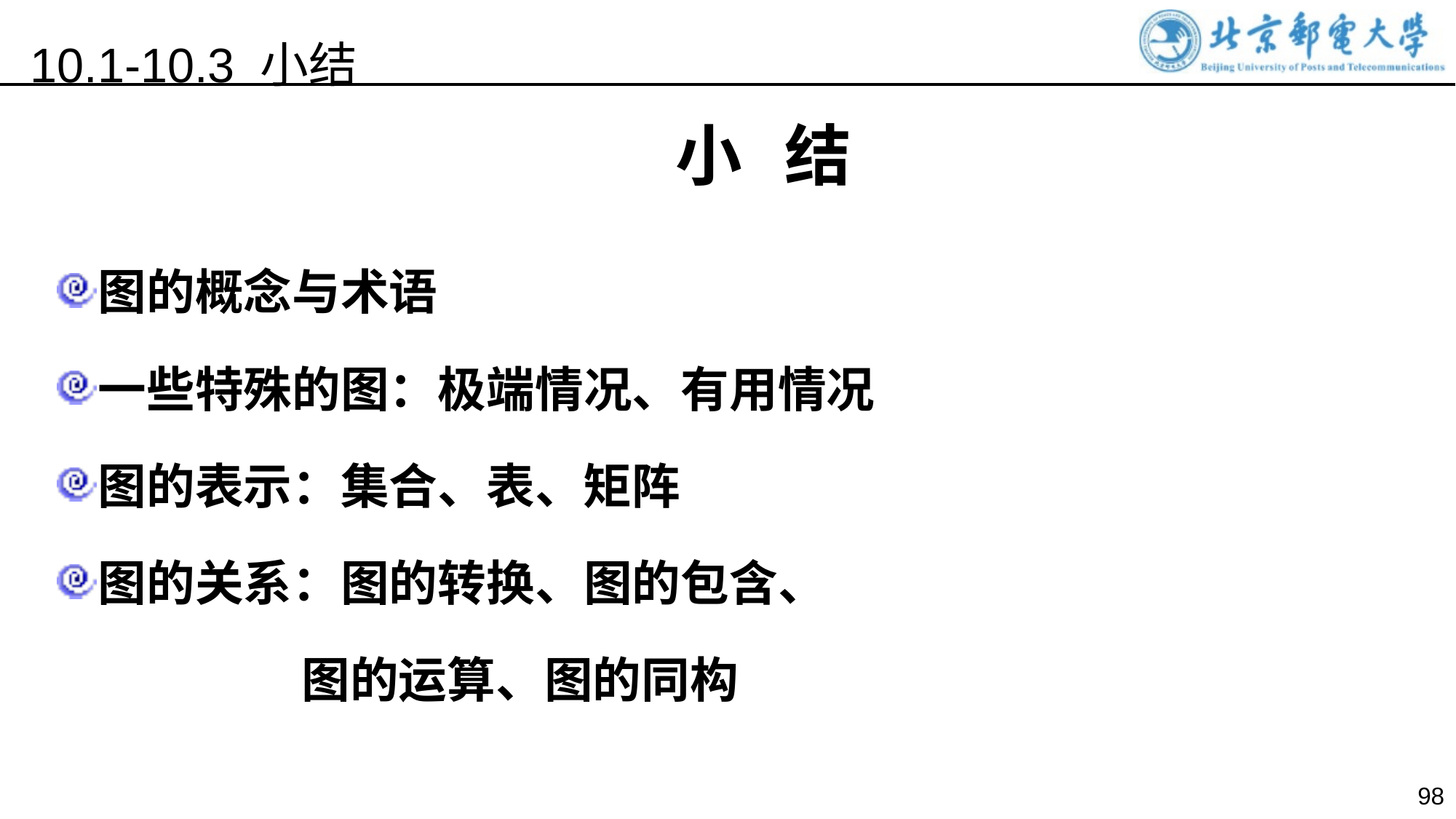

10.1-10.3 小结

小	结
图的概念与术语
一些特殊的图：极端情况、有用情况
图的表示：集合、表、矩阵
图的关系：图的转换、图的包含、
                     图的运算、图的同构